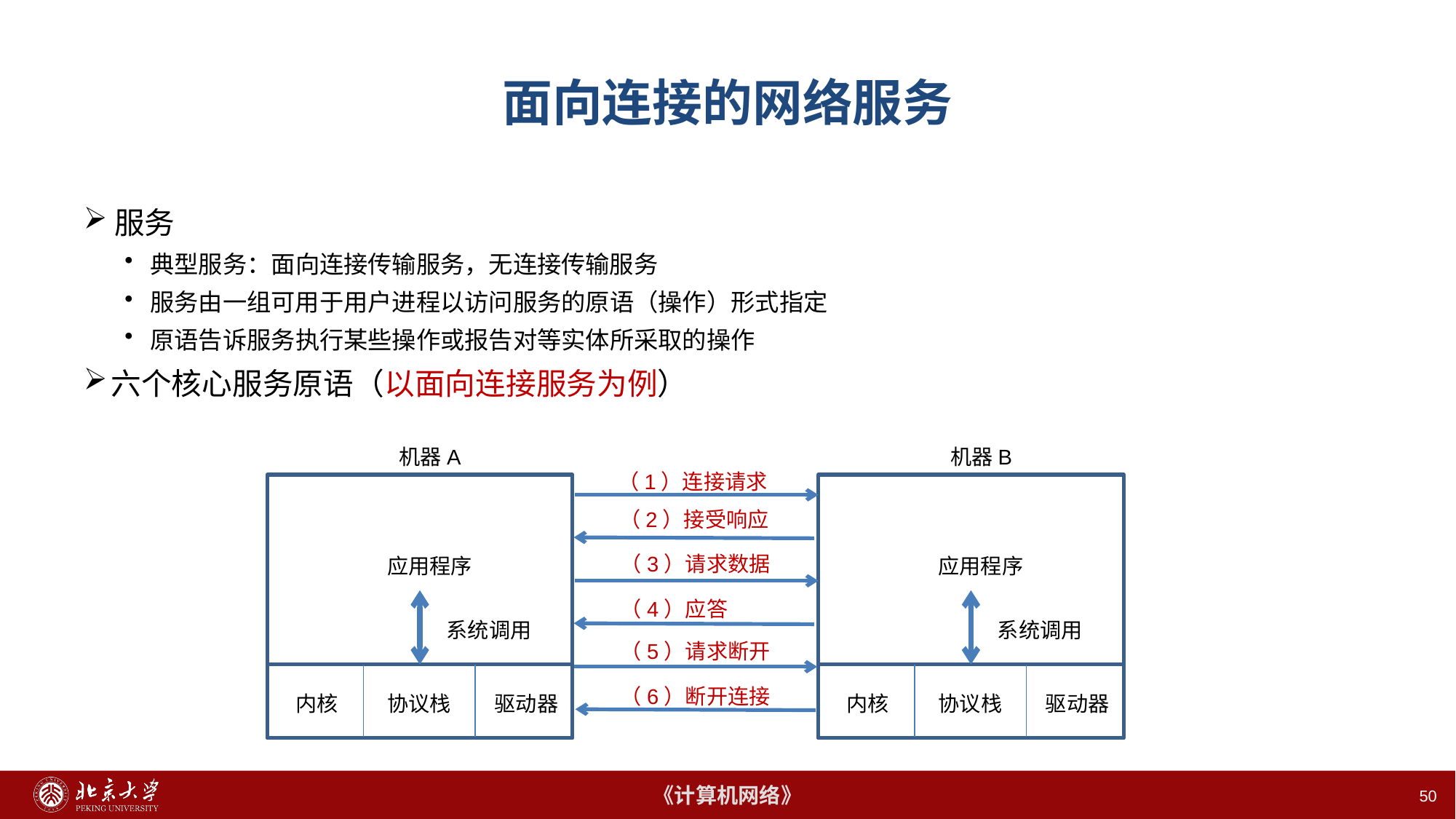

50
# 面向连接的网络服务
服务
典型服务：面向连接传输服务，无连接传输服务
服务由一组可用于用户进程以访问服务的原语（操作）形式指定
原语告诉服务执行某些操作或报告对等实体所采取的操作
六个核心服务原语（以面向连接服务为例）
机器B
机器A
（1）连接请求

系统调用

内核
协议栈
驱动器

系统调用

内核
协议栈
驱动器
（2）接受响应
（3）请求数据
应用程序
应用程序
（4）应答
（5）请求断开
（6）断开连接